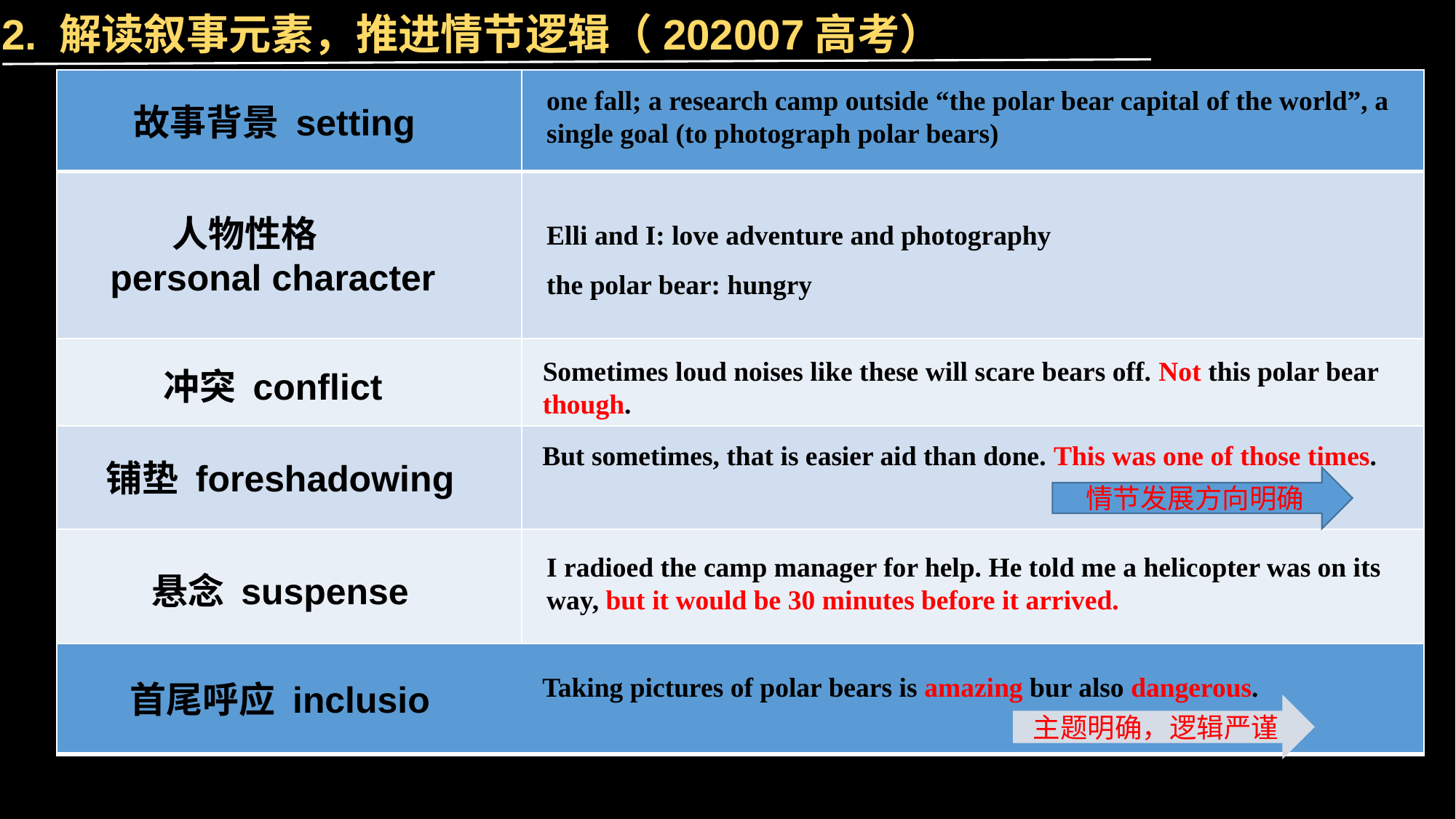

2. 解读叙事元素，推进情节逻辑（202007高考）
|  |  |
| --- | --- |
|  |  |
|  |  |
|  |  |
|  |  |
one fall; a research camp outside “the polar bear capital of the world”, a
single goal (to photograph polar bears)
故事背景 setting
Elli and I: love adventure and photography
the polar bear: hungry
         人物性格
personal character
Sometimes loud noises like these will scare bears off. Not this polar bear
though.
冲突 conflict
But sometimes, that is easier aid than done. This was one of those times.
铺垫 foreshadowing
情节发展方向明确
I radioed the camp manager for help. He told me a helicopter was on its
way, but it would be 30 minutes before it arrived.
悬念 suspense
|  |
| --- |
Taking pictures of polar bears is amazing bur also dangerous.
首尾呼应 inclusio
主题明确，逻辑严谨